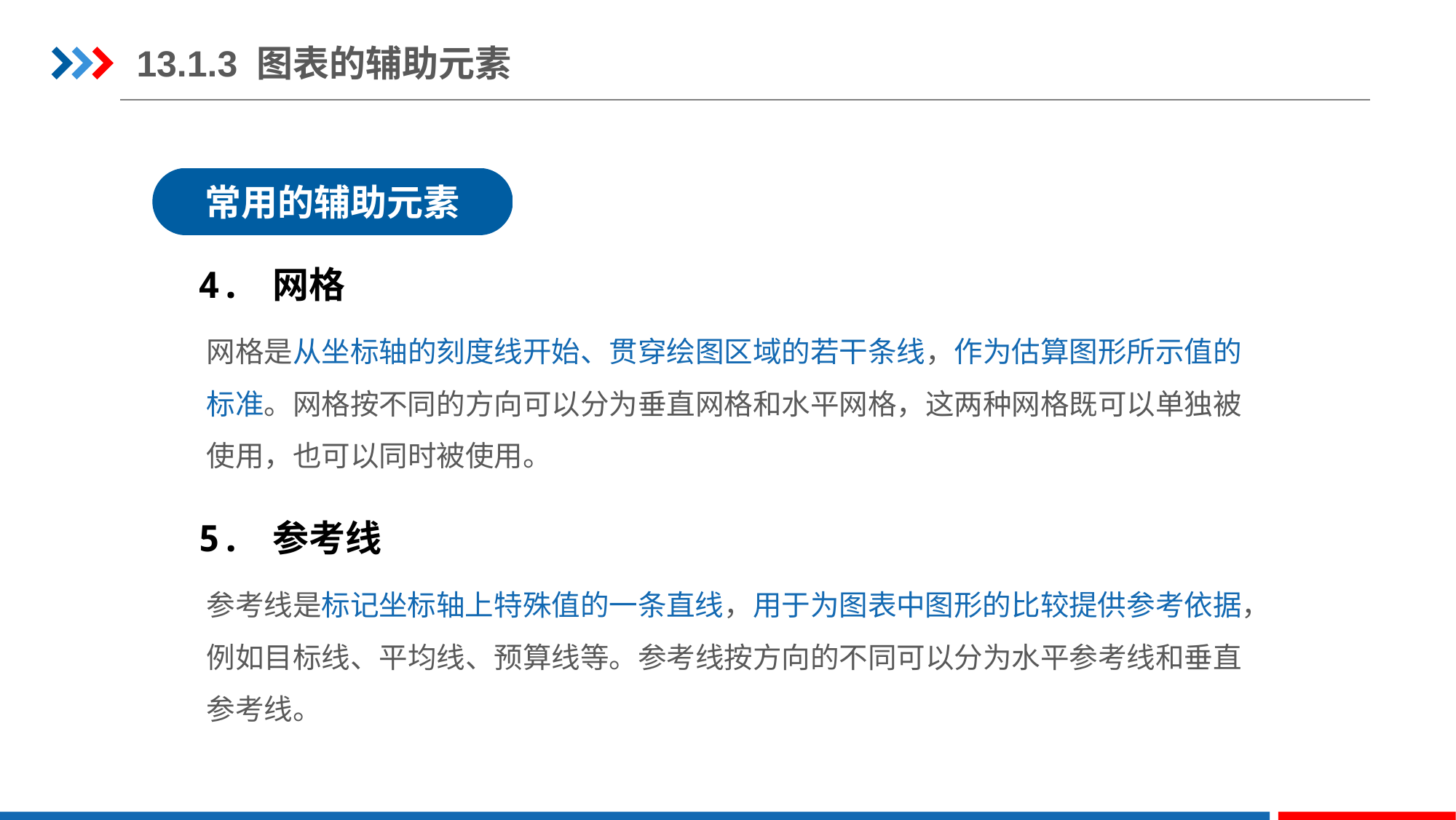

13.1.3 图表的辅助元素
常用的辅助元素
4. 网格
网格是从坐标轴的刻度线开始、贯穿绘图区域的若干条线，作为估算图形所示值的标准。网格按不同的方向可以分为垂直网格和水平网格，这两种网格既可以单独被使用，也可以同时被使用。
5. 参考线
参考线是标记坐标轴上特殊值的一条直线，用于为图表中图形的比较提供参考依据，例如目标线、平均线、预算线等。参考线按方向的不同可以分为水平参考线和垂直参考线。